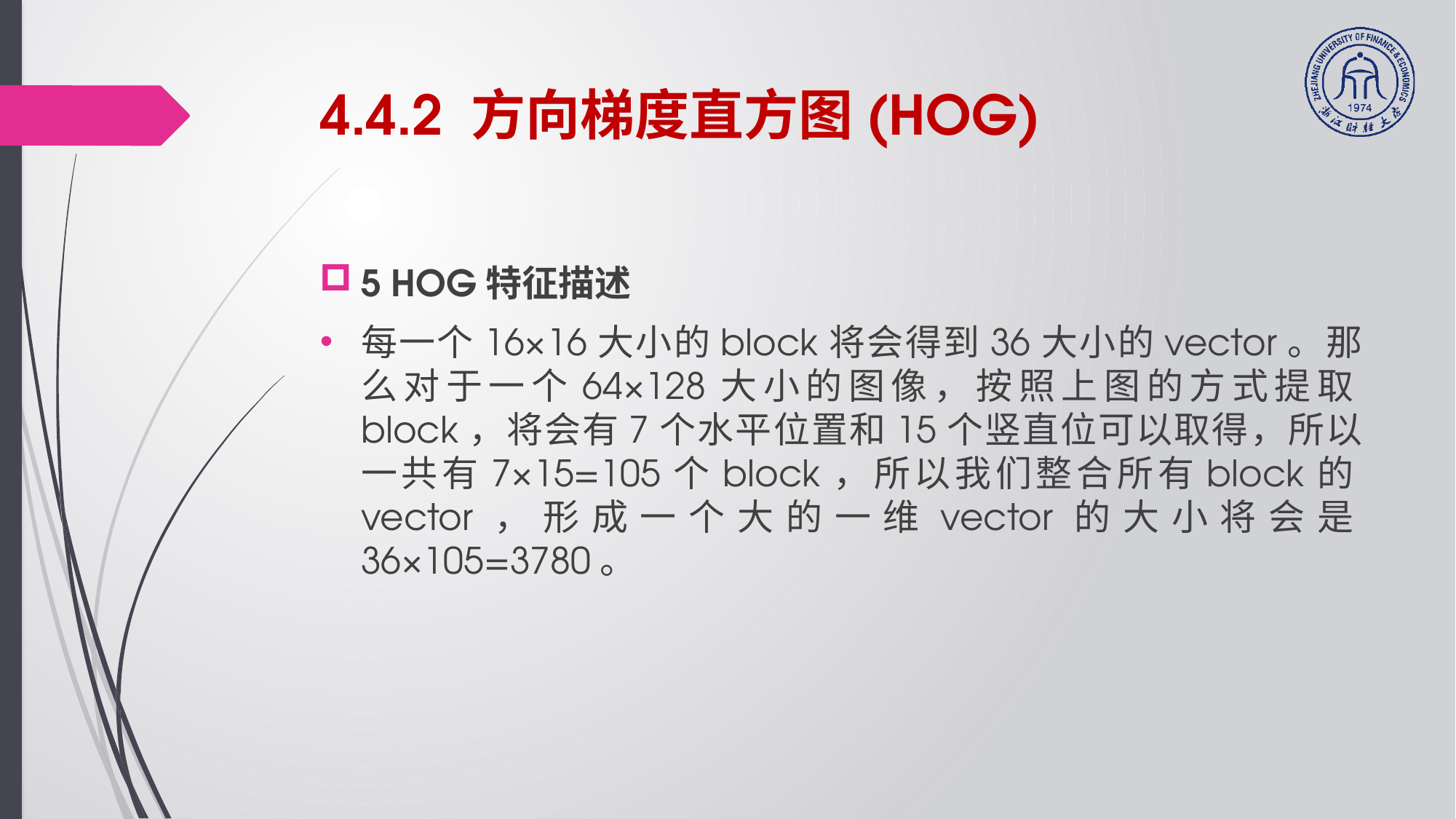

# 4.4.2 方向梯度直方图(HOG)
5 HOG特征描述
每一个16×16大小的block将会得到36大小的vector。那么对于一个64×128大小的图像，按照上图的方式提取block，将会有7个水平位置和15个竖直位可以取得，所以一共有7×15=105个block，所以我们整合所有block的vector，形成一个大的一维vector的大小将会是36×105=3780。